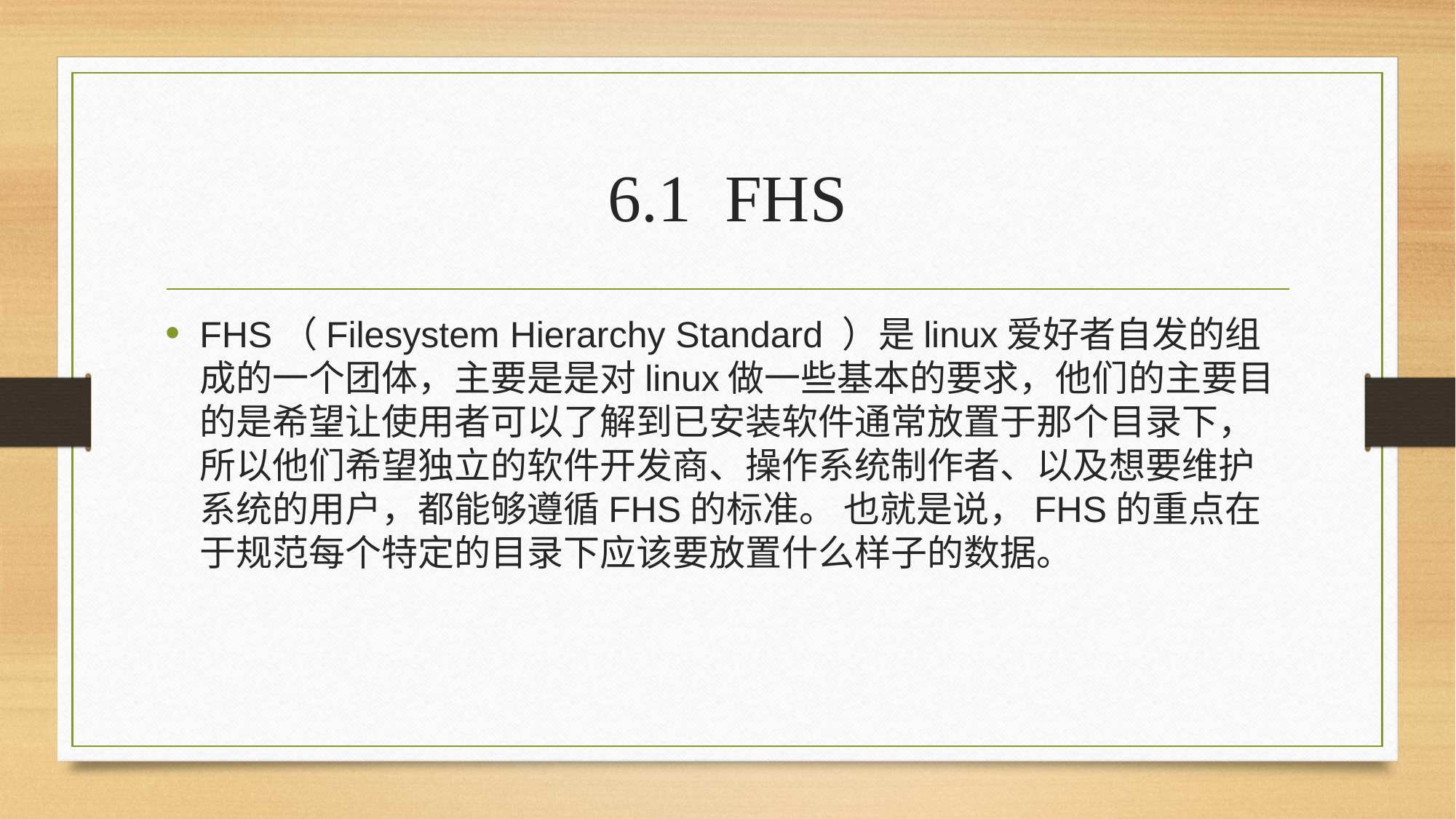

# 6.1  FHS
FHS（Filesystem Hierarchy Standard ）是linux爱好者自发的组成的一个团体，主要是是对linux做一些基本的要求，他们的主要目的是希望让使用者可以了解到已安装软件通常放置于那个目录下， 所以他们希望独立的软件开发商、操作系统制作者、以及想要维护系统的用户，都能够遵循FHS的标准。 也就是说，FHS的重点在于规范每个特定的目录下应该要放置什么样子的数据。